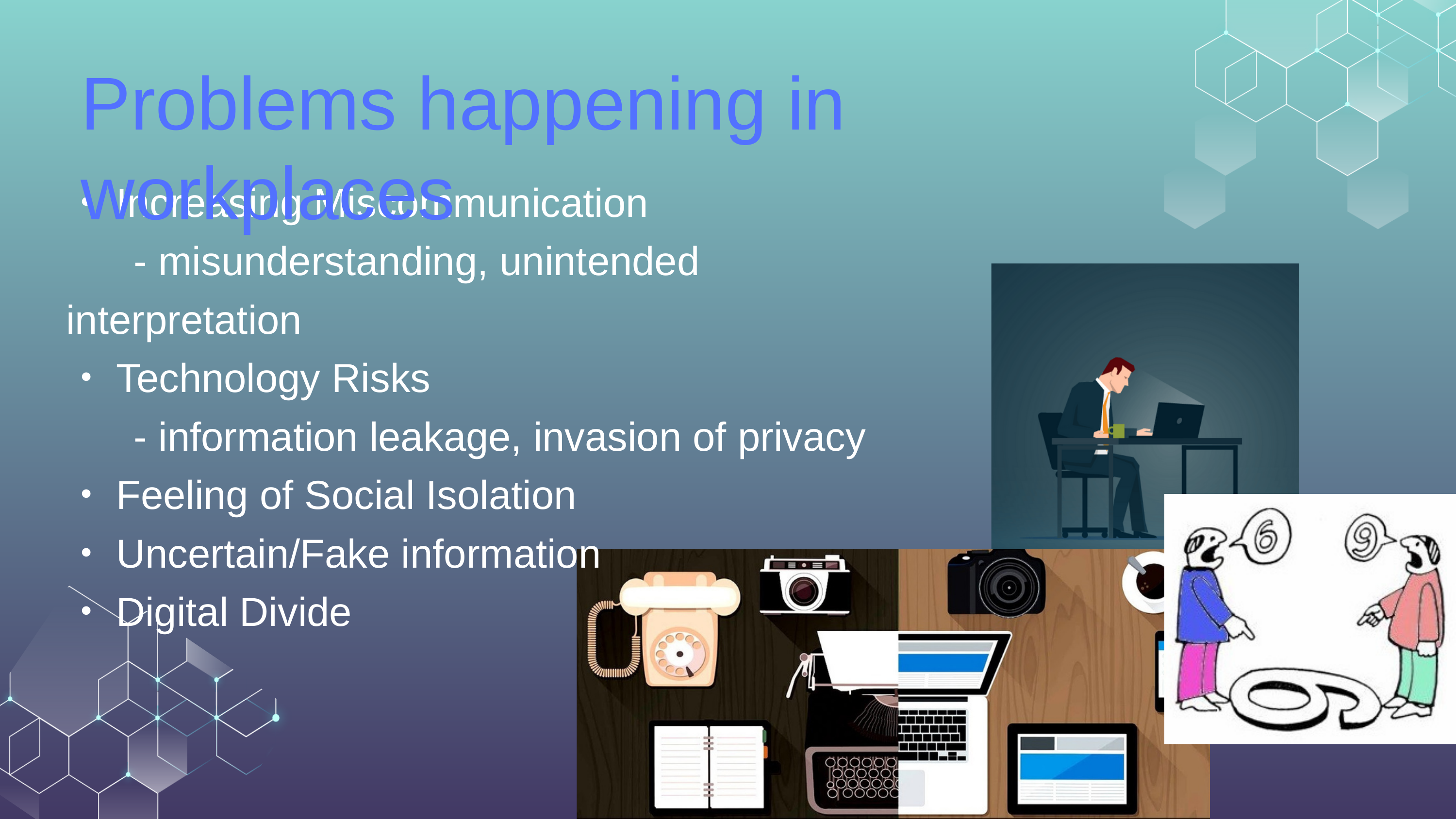

Problems happening in workplaces
・Increasing Miscommunication
      - misunderstanding, unintended interpretation
・Technology Risks
      - information leakage, invasion of privacy
・Feeling of Social Isolation
・Uncertain/Fake information
・Digital Divide